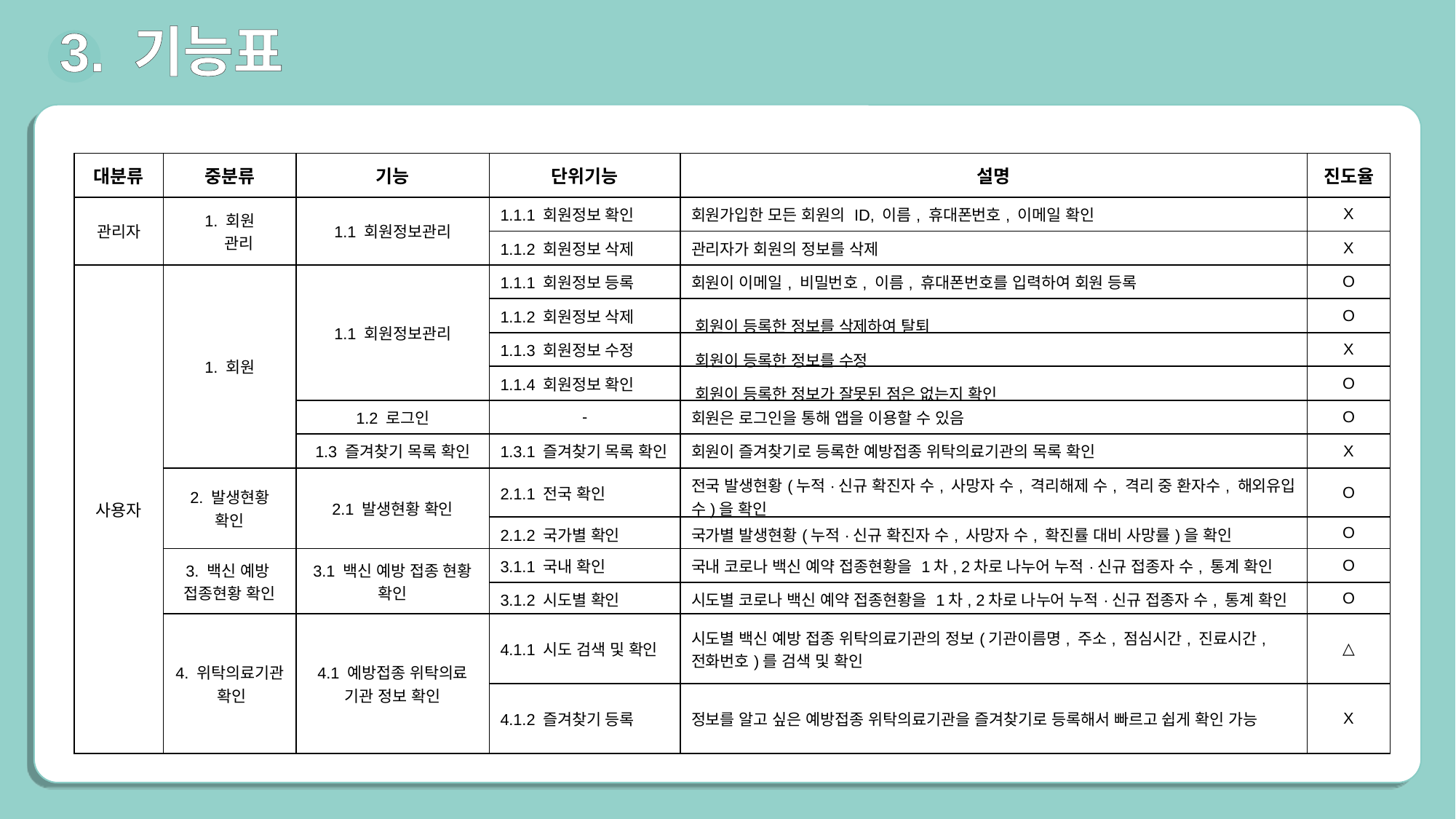

3. 기능표

| 대분류 | 중분류 | 기능 | 단위기능 | 설명 | 진도율 |
| --- | --- | --- | --- | --- | --- |
| 관리자 | 1. 회원 관리 | 1.1 회원정보관리 | 1.1.1 회원정보 확인 | 회원가입한 모든 회원의 ID, 이름, 휴대폰번호, 이메일 확인 | X |
|  |  |  | 1.1.2 회원정보 삭제 | 관리자가 회원의 정보를 삭제 | X |
| 사용자 | 1. 회원 | 1.1 회원정보관리 | 1.1.1 회원정보 등록 | 회원이 이메일, 비밀번호, 이름, 휴대폰번호를 입력하여 회원 등록 | O |
|  |  |  | 1.1.2 회원정보 삭제 | 회원이 등록한 정보를 삭제하여 탈퇴 | O |
|  |  |  | 1.1.3 회원정보 수정 | 회원이 등록한 정보를 수정 | X |
|  |  |  | 1.1.4 회원정보 확인 | 회원이 등록한 정보가 잘못된 점은 없는지 확인 | O |
|  |  | 1.2 로그인 | - | 회원은 로그인을 통해 앱을 이용할 수 있음 | O |
|  |  | 1.3 즐겨찾기 목록 확인 | 1.3.1 즐겨찾기 목록 확인 | 회원이 즐겨찾기로 등록한 예방접종 위탁의료기관의 목록 확인 | X |
| 사용자 | 2. 발생현황 확인 | 2.1 발생현황 확인 | 2.1.1 전국 확인 | 전국 발생현황(누적·신규 확진자 수, 사망자 수, 격리해제 수, 격리 중 환자수, 해외유입 수)을 확인 | O |
|  |  |  | 2.1.2 국가별 확인 | 국가별 발생현황(누적·신규 확진자 수, 사망자 수, 확진률 대비 사망률)을 확인 | O |
|  | 3. 백신 예방 접종현황 확인 | 3.1 백신 예방 접종 현황 확인 | 3.1.1 국내 확인 | 국내 코로나 백신 예약 접종현황을 1차, 2차로 나누어 누적·신규 접종자 수, 통계 확인 | O |
|  |  |  | 3.1.2 시도별 확인 | 시도별 코로나 백신 예약 접종현황을 1차, 2차로 나누어 누적·신규 접종자 수, 통계 확인 | O |
|  | 4. 위탁의료기관 확인 | 4.1 예방접종 위탁의료 기관 정보 확인 | 4.1.1 시도 검색 및 확인 | 시도별 백신 예방 접종 위탁의료기관의 정보(기관이름명, 주소, 점심시간, 진료시간, 전화번호)를 검색 및 확인 | △ |
|  |  |  | 4.1.2 즐겨찾기 등록 | 정보를 알고 싶은 예방접종 위탁의료기관을 즐겨찾기로 등록해서 빠르고 쉽게 확인 가능 | X |